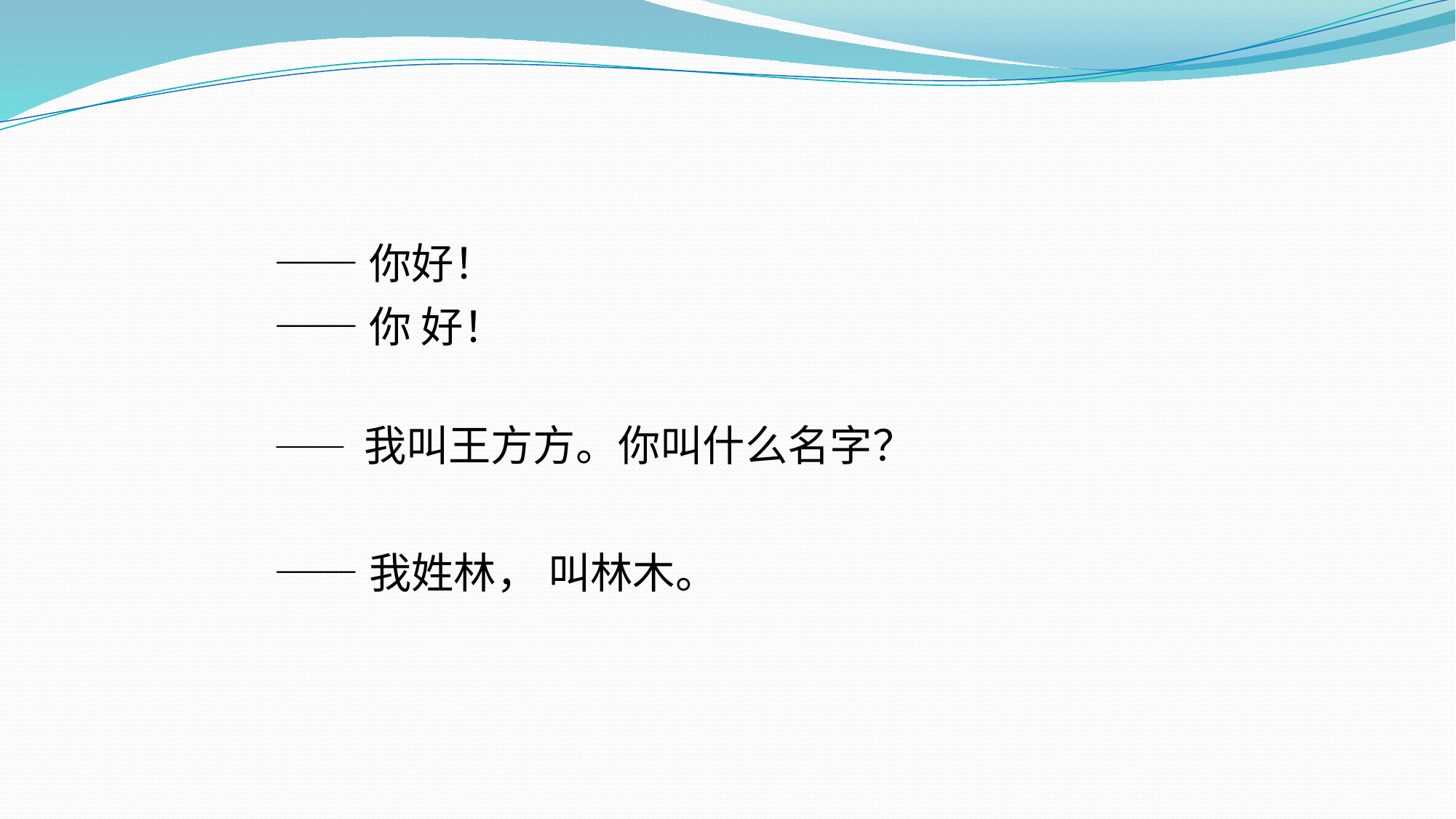

——你好！
——你 好！

—— 我叫王方方。你叫什么名字？

——我姓林， 叫林木。